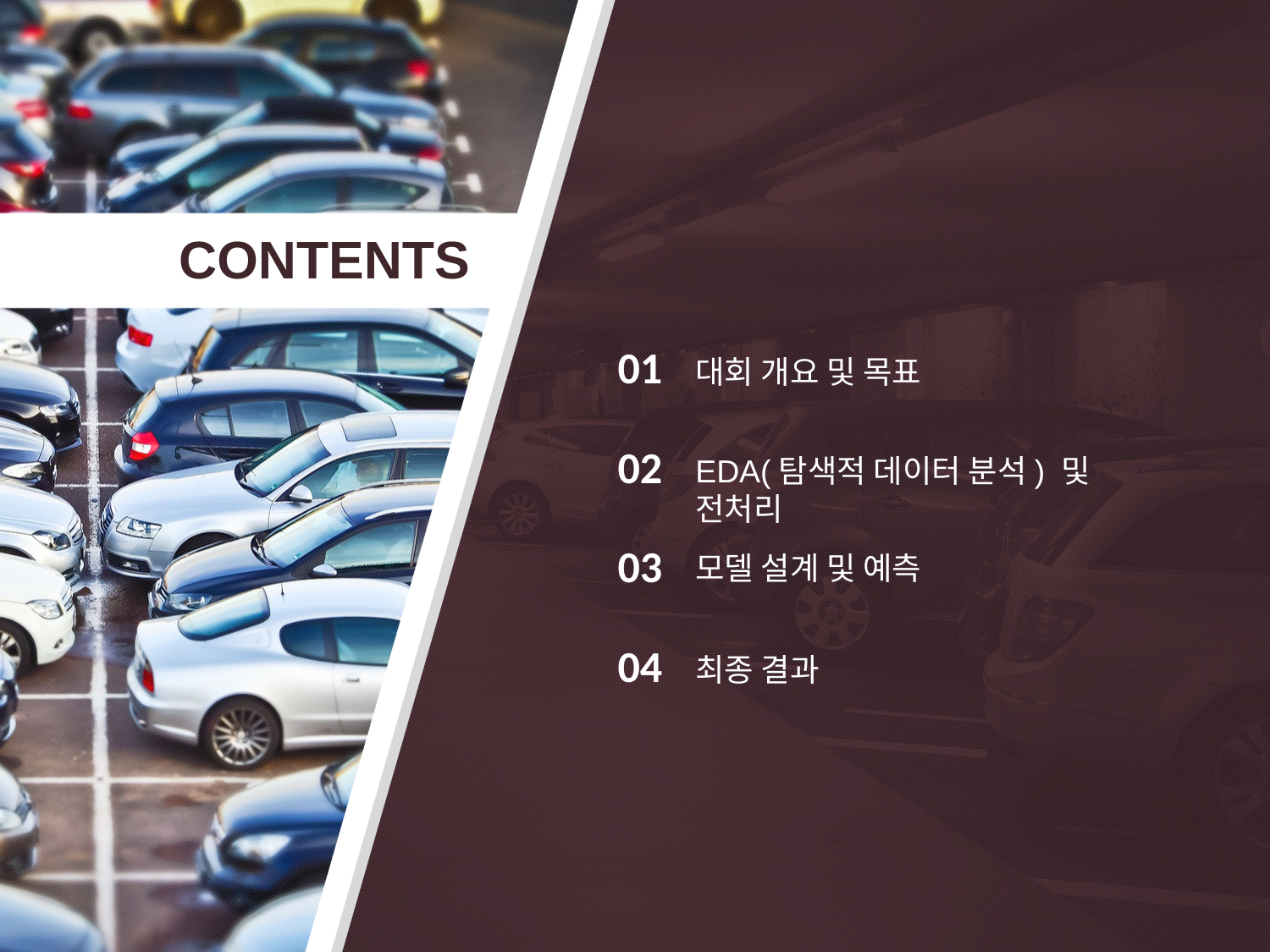

CONTENTS
01
대회 개요 및 목표
02
EDA(탐색적 데이터 분석) 및 전처리
03
모델 설계 및 예측
04
최종 결과